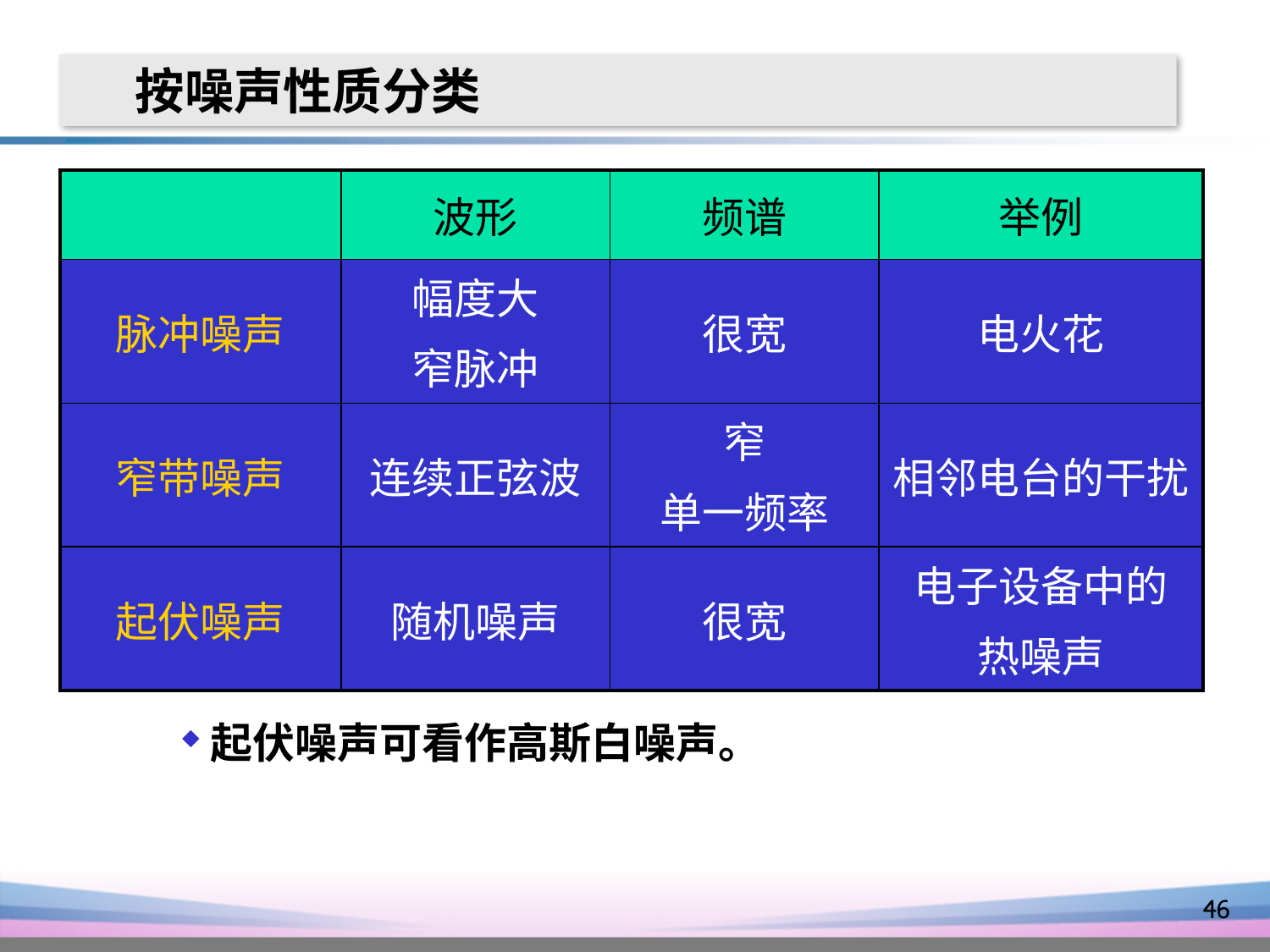

按噪声性质分类
|  | 波形 | 频谱 | 举例 |
| --- | --- | --- | --- |
| 脉冲噪声 | 幅度大 窄脉冲 | 很宽 | 电火花 |
| 窄带噪声 | 连续正弦波 | 窄 单一频率 | 相邻电台的干扰 |
| 起伏噪声 | 随机噪声 | 很宽 | 电子设备中的 热噪声 |
起伏噪声可看作高斯白噪声。
46